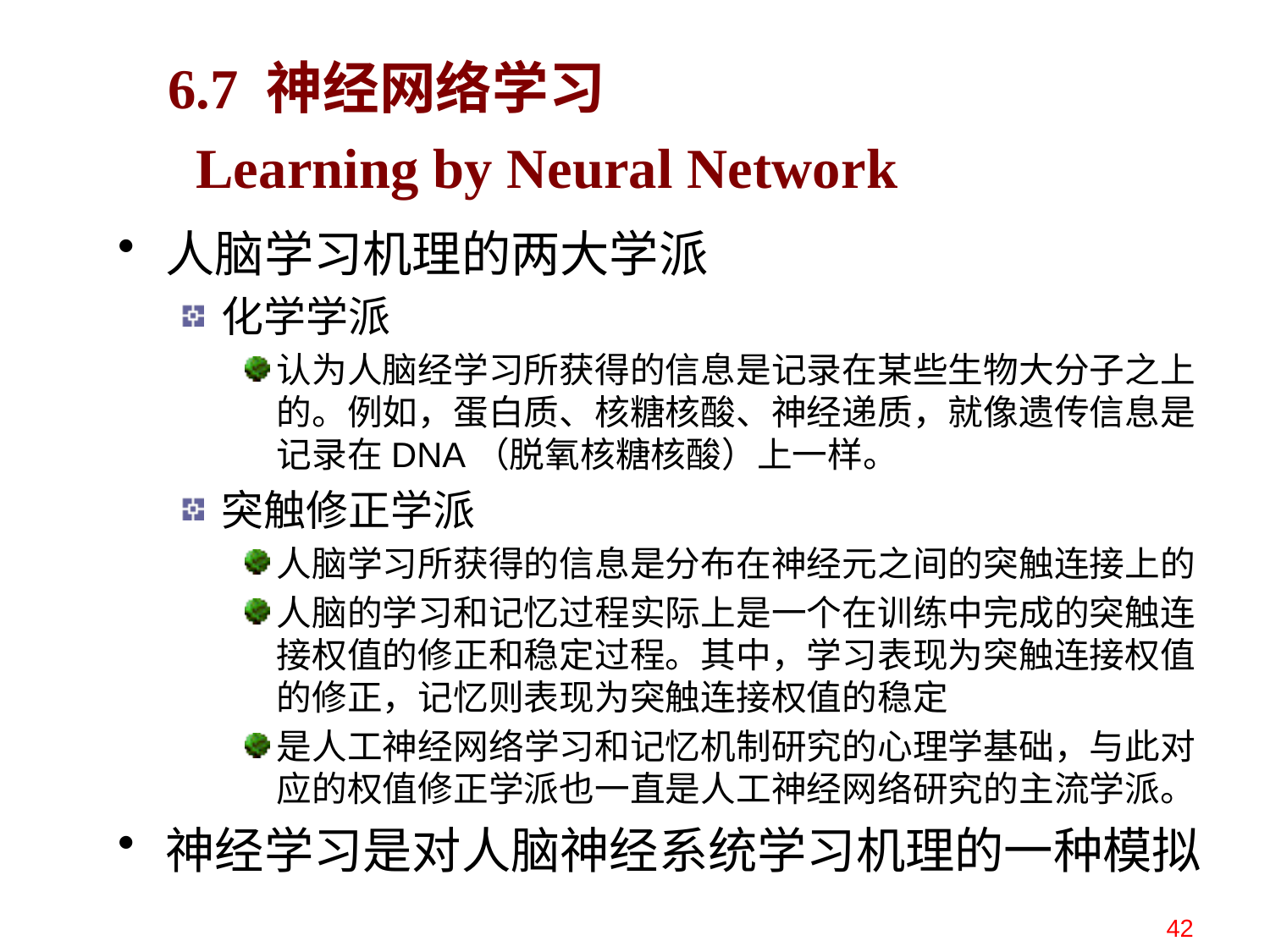

6.7 神经网络学习
  Learning by Neural Network
人脑学习机理的两大学派
化学学派
认为人脑经学习所获得的信息是记录在某些生物大分子之上的。例如，蛋白质、核糖核酸、神经递质，就像遗传信息是记录在DNA（脱氧核糖核酸）上一样。
突触修正学派
人脑学习所获得的信息是分布在神经元之间的突触连接上的
人脑的学习和记忆过程实际上是一个在训练中完成的突触连接权值的修正和稳定过程。其中，学习表现为突触连接权值的修正，记忆则表现为突触连接权值的稳定
是人工神经网络学习和记忆机制研究的心理学基础，与此对应的权值修正学派也一直是人工神经网络研究的主流学派。
神经学习是对人脑神经系统学习机理的一种模拟
42